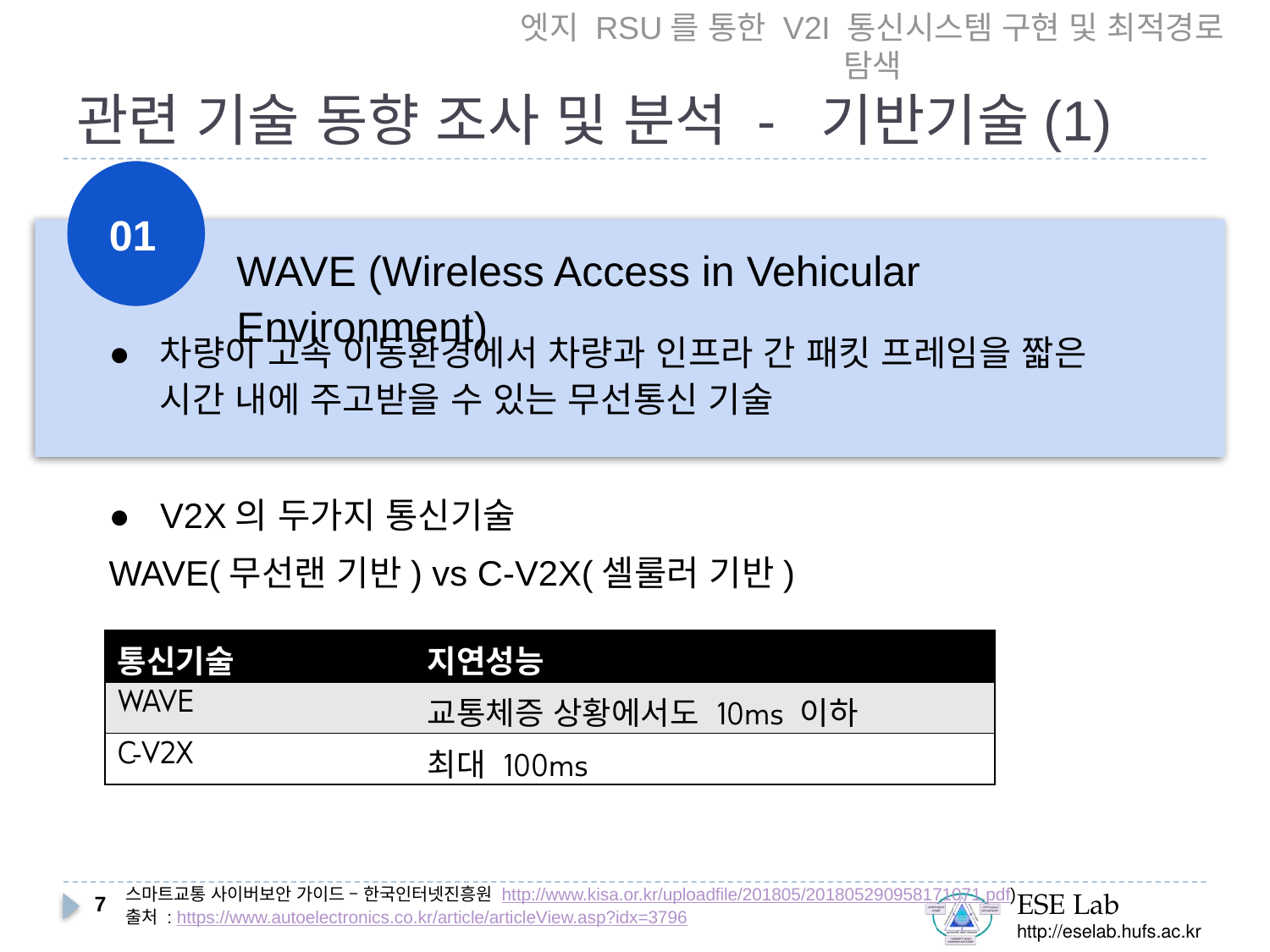

엣지 RSU를 통한 V2I 통신시스템 구현 및 최적경로 탐색
# 관련 기술 동향 조사 및 분석 -  기반기술(1)

01

WAVE (Wireless Access in Vehicular Environment)
차량이 고속 이동환경에서 차량과 인프라 간 패킷 프레임을 짧은 시간 내에 주고받을 수 있는 무선통신 기술

V2X의 두가지 통신기술

WAVE(무선랜 기반) vs C-V2X(셀룰러 기반)
| 통신기술 | 지연성능 |
| --- | --- |
| WAVE | 교통체증 상황에서도 10ms 이하 |
| C-V2X | 최대 100ms |

스마트교통 사이버보안 가이드 – 한국인터넷진흥원 http://www.kisa.or.kr/uploadfile/201805/201805290958171071.pdf)
출처 : https://www.autoelectronics.co.kr/article/articleView.asp?idx=3796